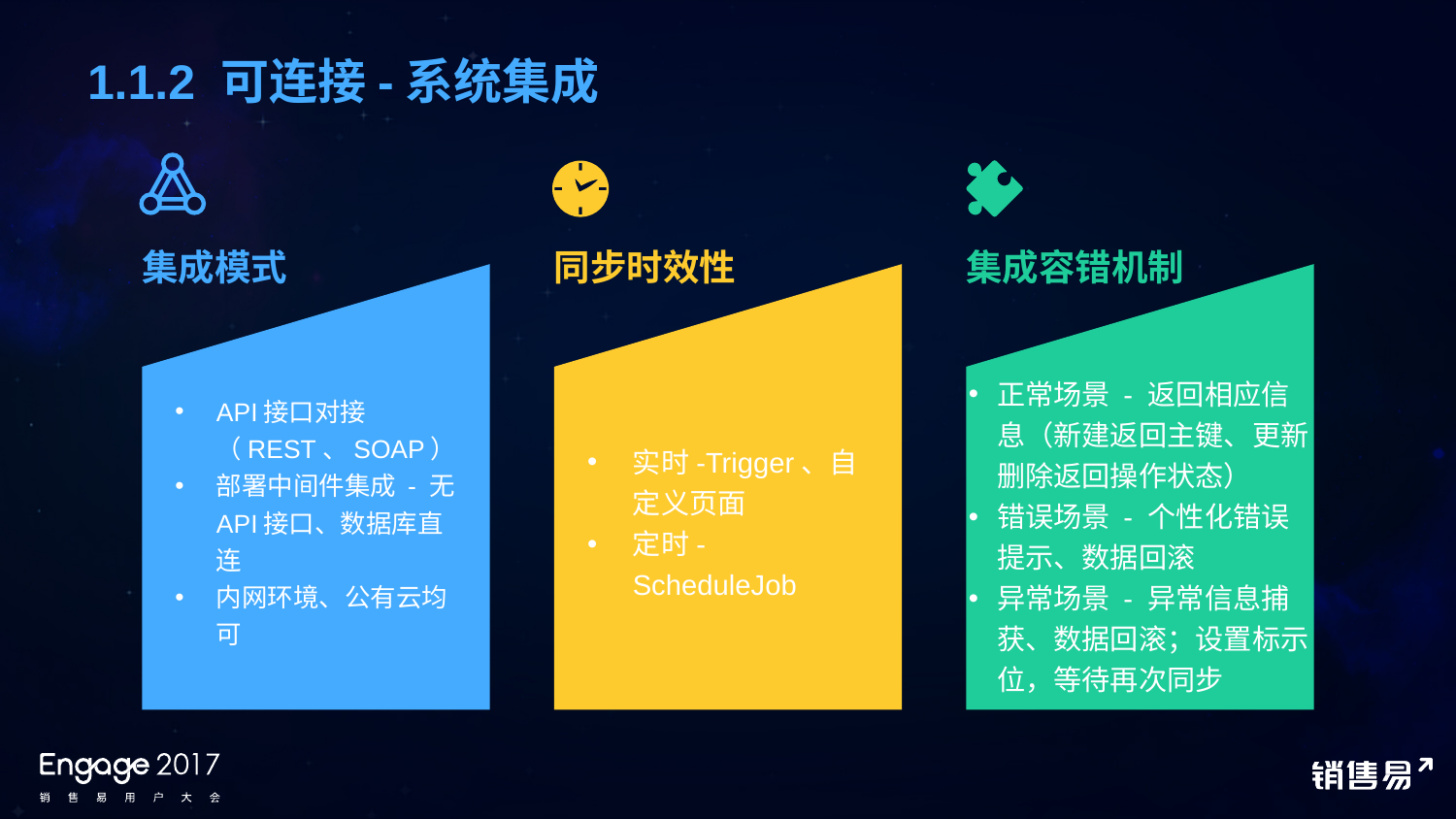

# 1.1.2 可连接-系统集成

集成模式
同步时效性
集成容错机制

正常场景 - 返回相应信息（新建返回主键、更新删除返回操作状态）
错误场景 - 个性化错误提示、数据回滚
异常场景 - 异常信息捕获、数据回滚；设置标示位，等待再次同步
API接口对接（REST、SOAP）
部署中间件集成 - 无API接口、数据库直连
内网环境、公有云均可
实时-Trigger、自定义页面
定时-ScheduleJob